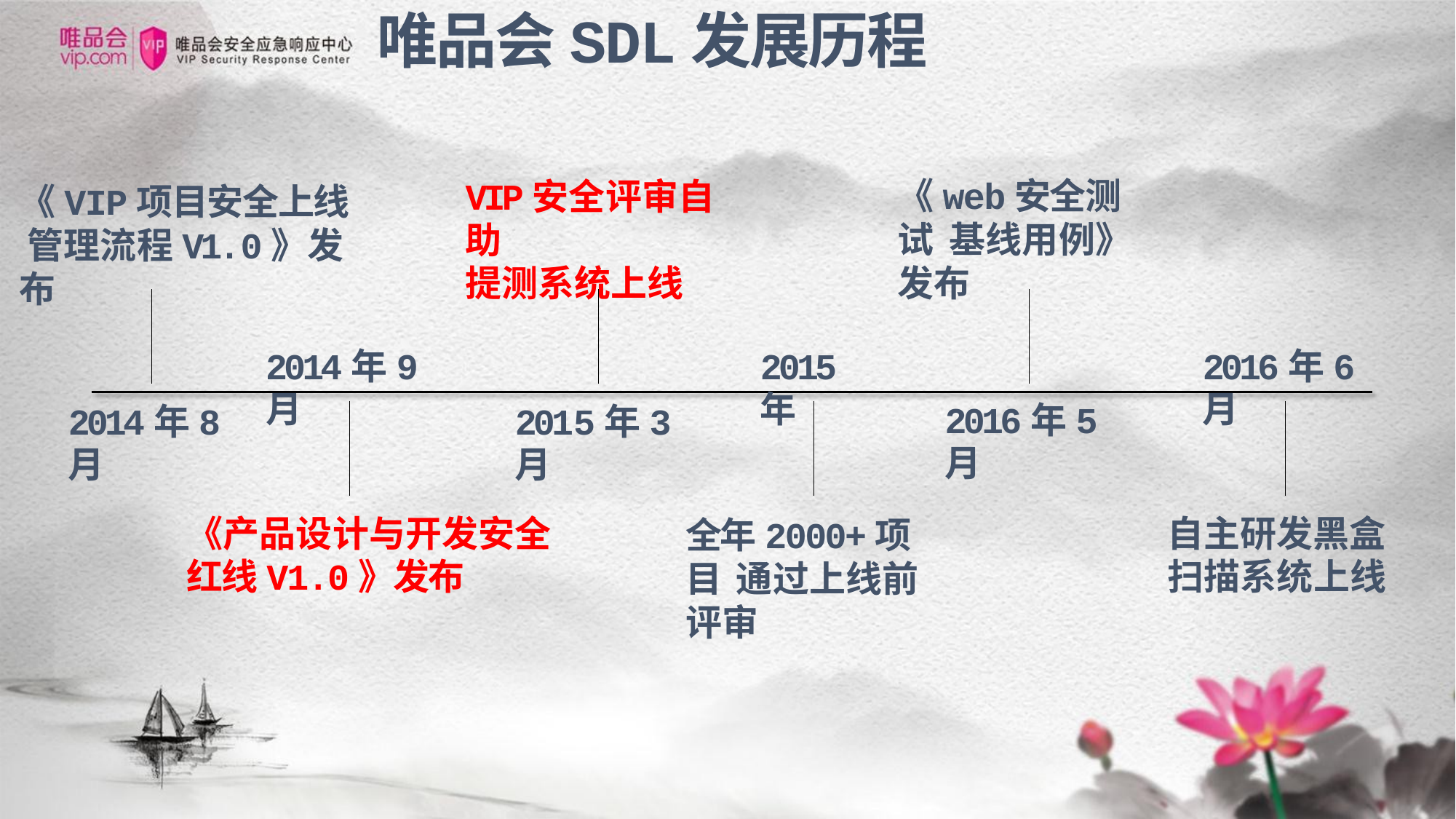

# 唯品会SDL发展历程
《web安全测试  基线用例》发布
VIP安全评审自助
提测系统上线
《VIP项目安全上线  管理流程V1.0》发布

2014年9月
2015年
2016年6月

2016年5月
2014年8月
2015年3月

《产品设计与开发安全
红线V1.0》发布
自主研发黑盒
扫描系统上线
全年2000+项目  通过上线前评审